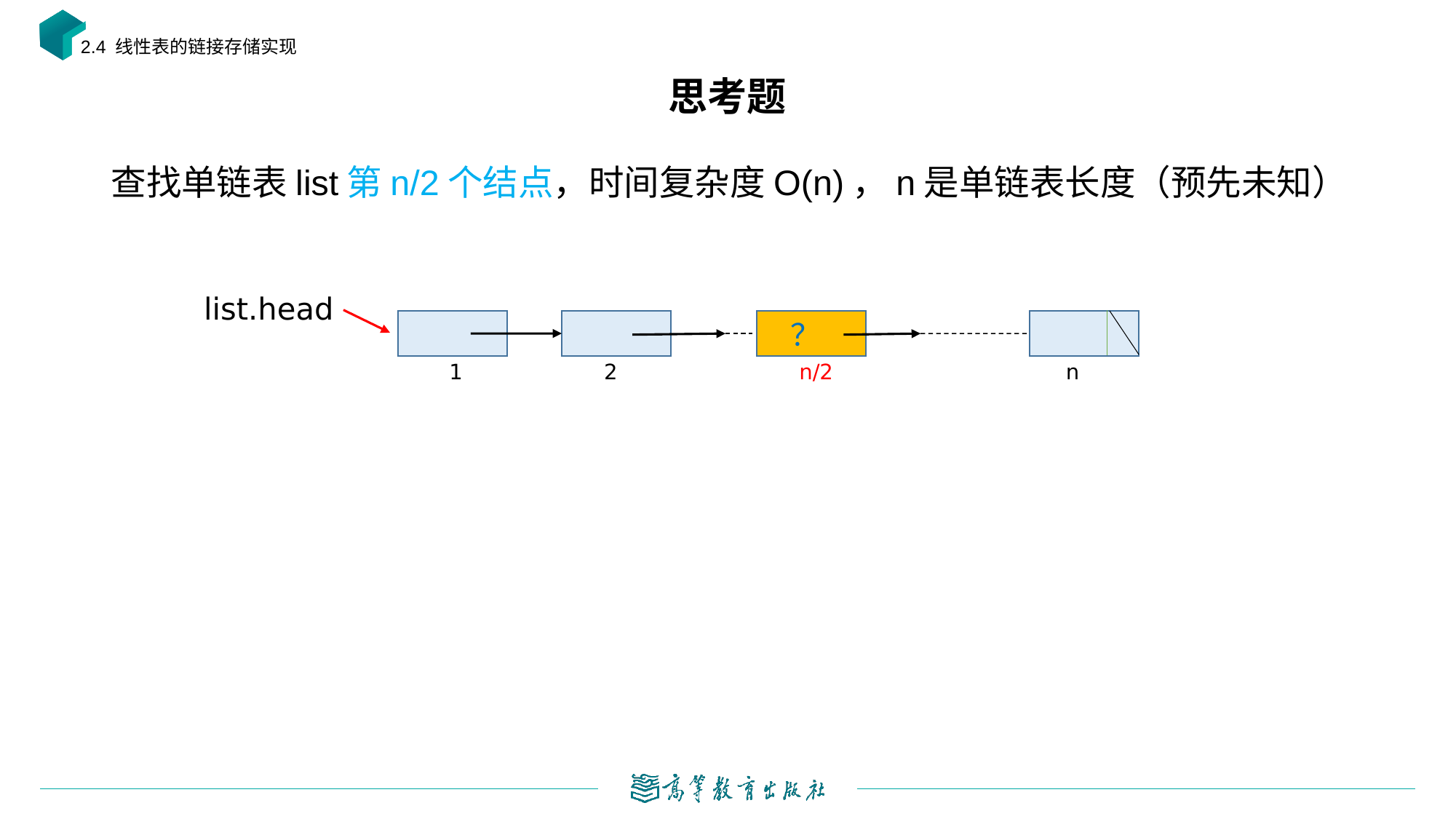

2.4 线性表的链接存储实现

# 思考题
查找单链表list第n/2个结点，时间复杂度O(n)，n是单链表长度（预先未知）

list.head
？

1
2
n/2
n